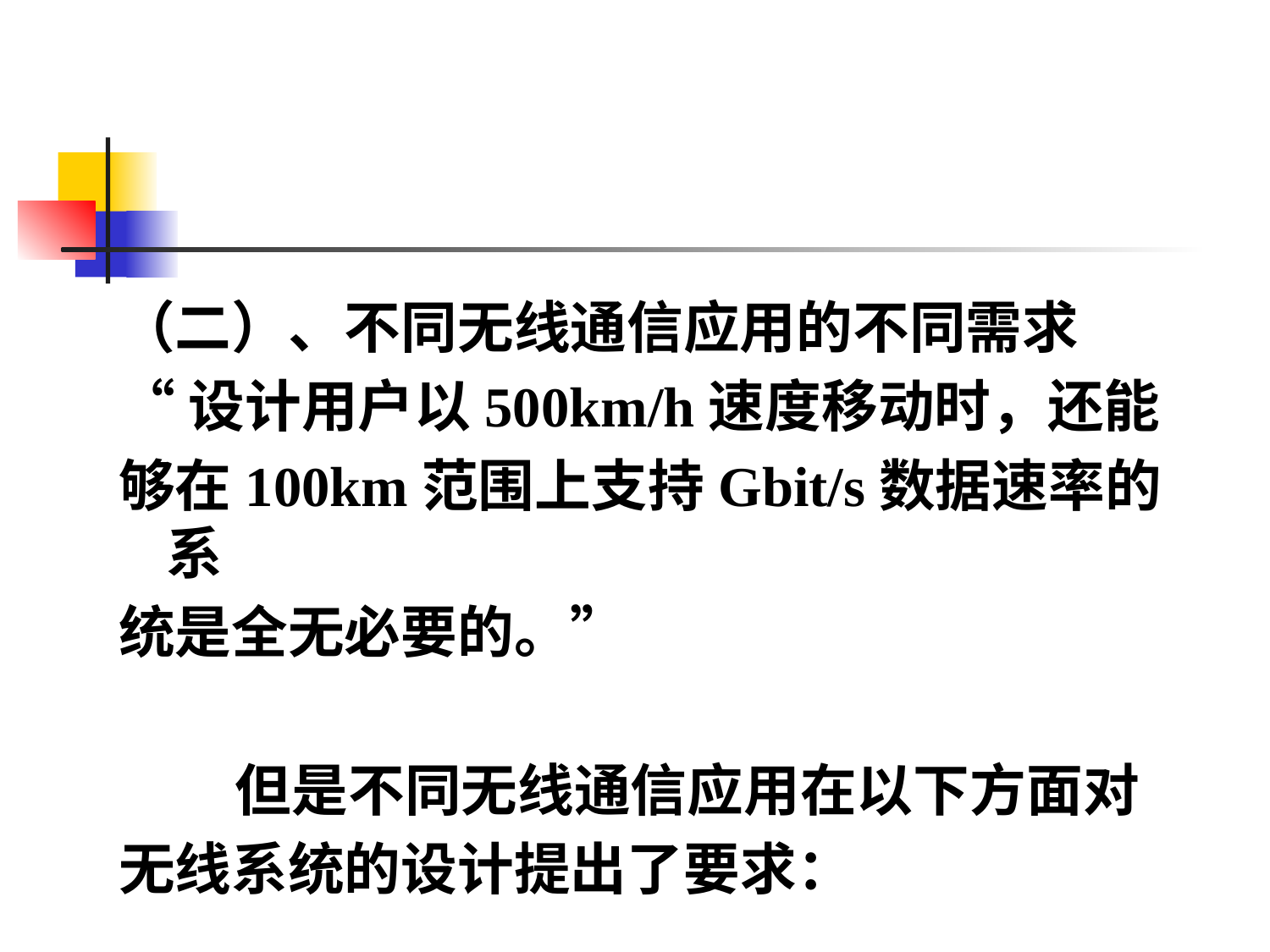

#
（二）、不同无线通信应用的不同需求
“设计用户以500km/h速度移动时，还能
够在100km范围上支持Gbit/s数据速率的系
统是全无必要的。”

        但是不同无线通信应用在以下方面对
无线系统的设计提出了要求：